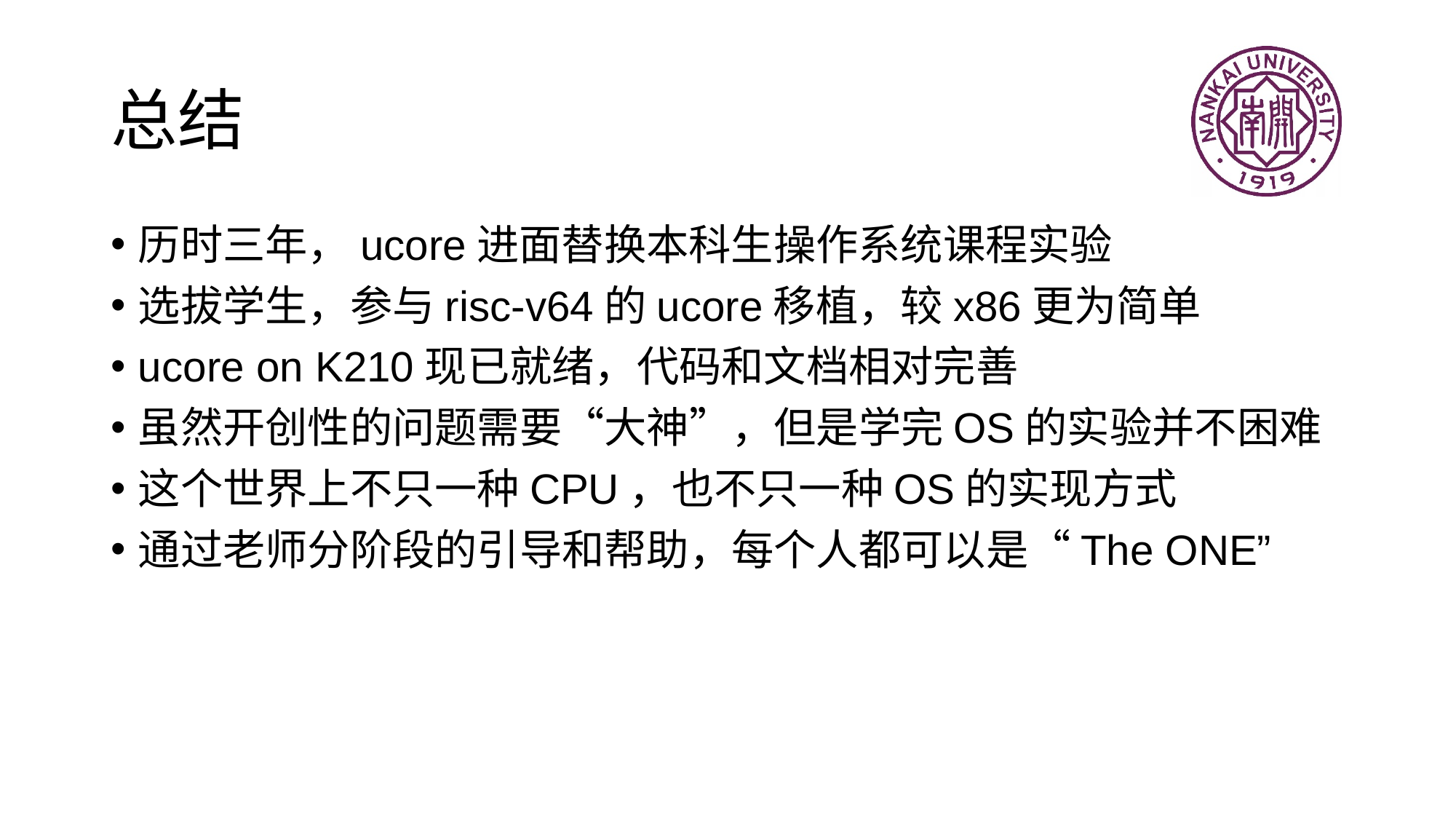

# 总结
历时三年，ucore进面替换本科生操作系统课程实验
选拔学生，参与risc-v64的ucore移植，较x86更为简单
ucore on K210现已就绪，代码和文档相对完善
虽然开创性的问题需要“大神”，但是学完OS的实验并不困难
这个世界上不只一种CPU，也不只一种OS的实现方式
通过老师分阶段的引导和帮助，每个人都可以是“The ONE”